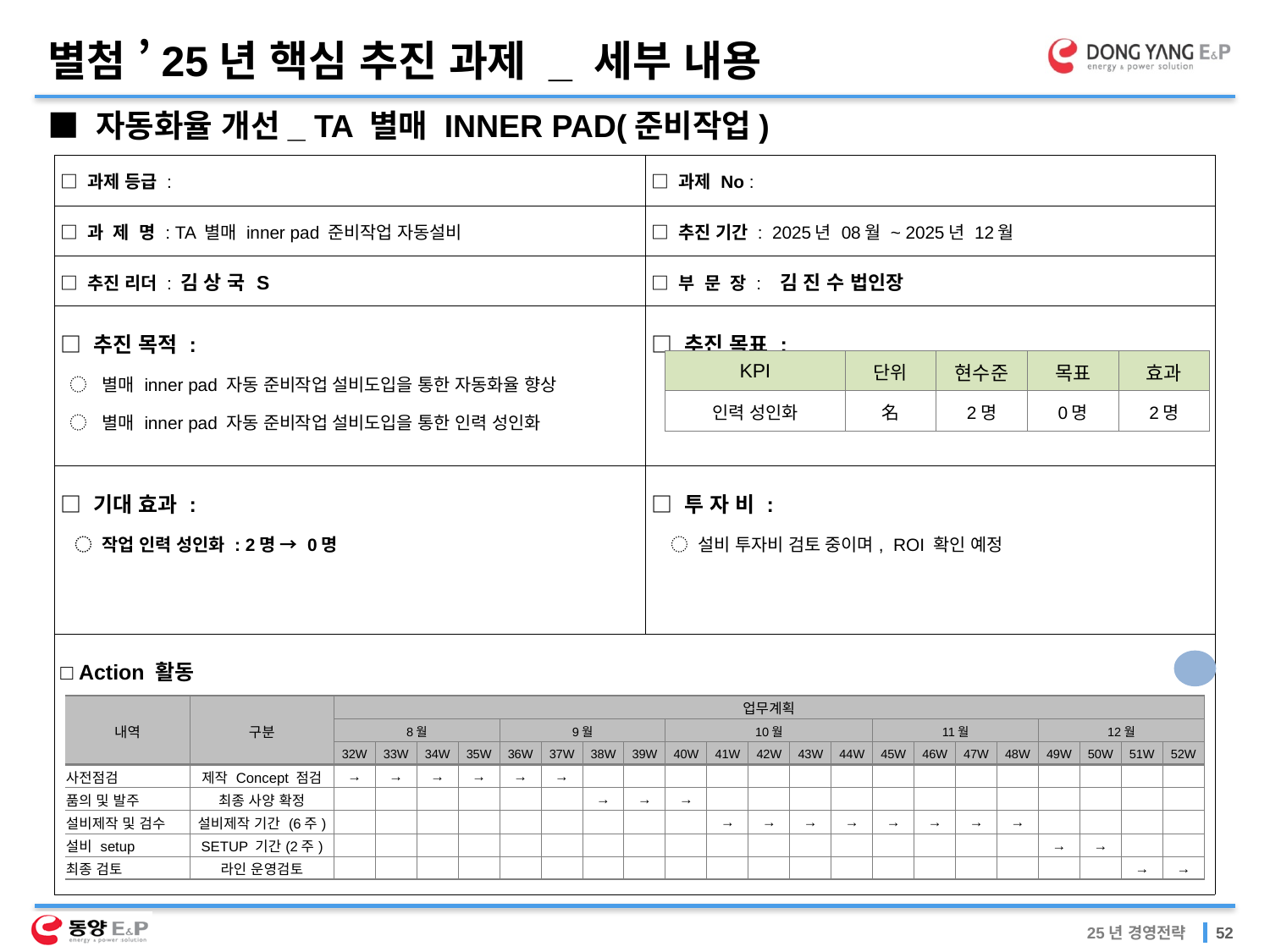

별첨 ’25년 핵심 추진 과제 _ 세부 내용
■ 자동화율 개선_ TA 별매 INNER PAD(준비작업)
| □ 과제 등급 : | □ 과제 No : |
| --- | --- |
| □ 과 제 명 : TA 별매 inner pad 준비작업 자동설비 | □ 추진 기간 : 2025년 08월 ~ 2025년 12월 |
| □ 추진 리더 : 김 상 국 S | □ 부 문 장 : 김 진 수 법인장 |
| □ 추진 목적 : ◌ 별매 inner pad 자동 준비작업 설비도입을 통한 자동화율 향상 ◌ 별매 inner pad 자동 준비작업 설비도입을 통한 인력 성인화 | □ 추진 목표 : |
| □ 기대 효과 : ◌ 작업 인력 성인화 : 2명 → 0명 | □ 투 자 비 : ◌ 설비 투자비 검토 중이며, ROI 확인 예정 |
| □ Action 활동 |  |
| KPI | 단위 | 현수준 | 목표 | 효과 |
| --- | --- | --- | --- | --- |
| 인력 성인화 | 名 | 2명 | 0명 | 2명 |

| 내역 | 구분 | 업무계획 |  |  |  |  |  |  |  |  |  |  |  |  |  |  |  |  |  |  |  |  |
| --- | --- | --- | --- | --- | --- | --- | --- | --- | --- | --- | --- | --- | --- | --- | --- | --- | --- | --- | --- | --- | --- | --- |
|  |  | 8월 |  |  |  | 9월 |  |  |  | 10월 |  |  |  |  | 11월 |  |  |  | 12월 |  |  |  |
|  |  | 32W | 33W | 34W | 35W | 36W | 37W | 38W | 39W | 40W | 41W | 42W | 43W | 44W | 45W | 46W | 47W | 48W | 49W | 50W | 51W | 52W |
| 사전점검 | 제작 Concept 점검 | → | → | → | → | → | → |  |  |  |  |  |  |  |  |  |  |  |  |  |  |  |
| 품의 및 발주 | 최종 사양 확정 |  |  |  |  |  |  | → | → | → |  |  |  |  |  |  |  |  |  |  |  |  |
| 설비제작 및 검수 | 설비제작 기간 (6주) |  |  |  |  |  |  |  |  |  | → | → | → | → | → | → | → | → |  |  |  |  |
| 설비 setup | SETUP 기간(2주) |  |  |  |  |  |  |  |  |  |  |  |  |  |  |  |  |  | → | → |  |  |
| 최종 검토 | 라인 운영검토 |  |  |  |  |  |  |  |  |  |  |  |  |  |  |  |  |  |  |  | → | → |